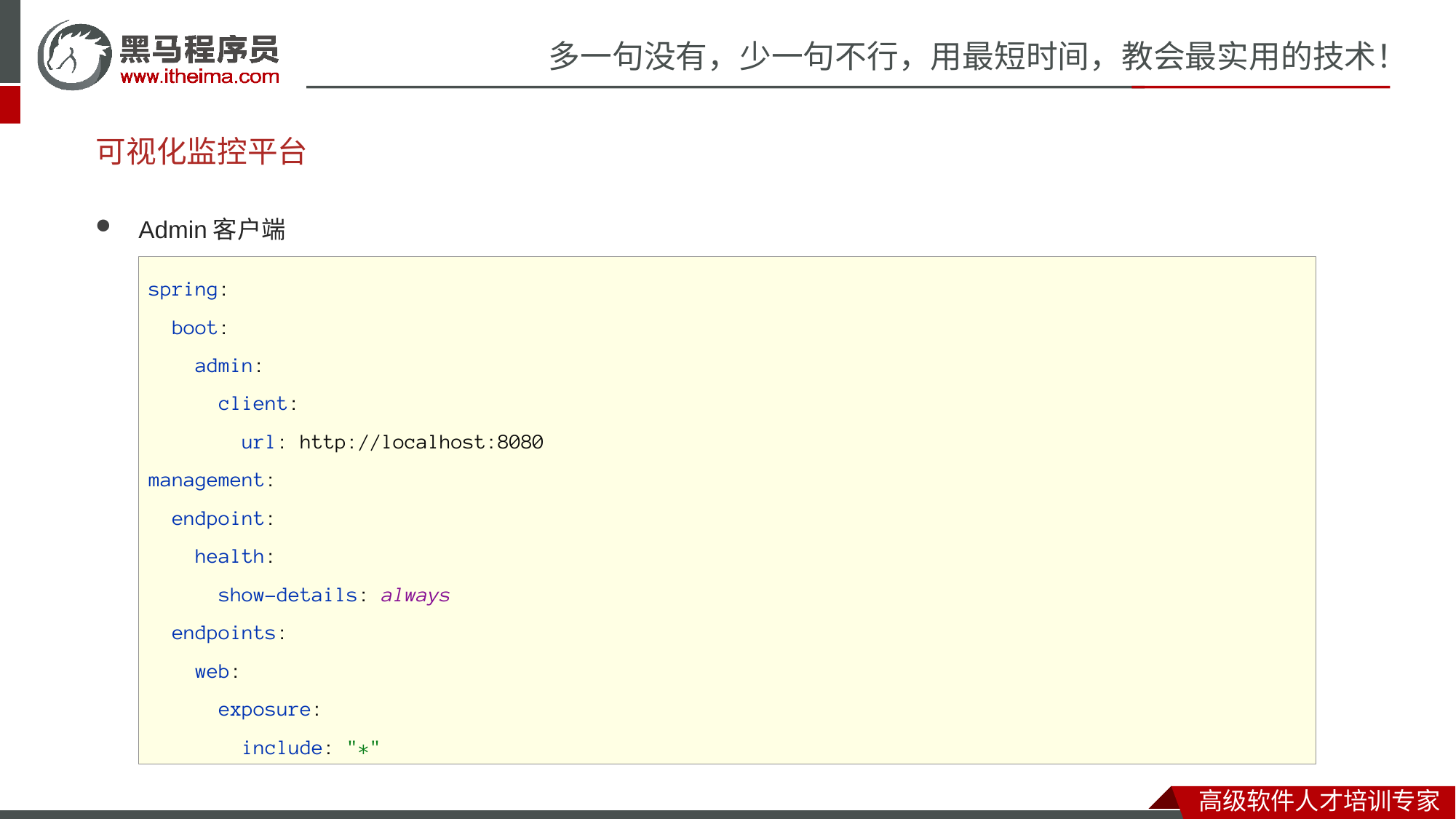

# 可视化监控平台
Admin客户端

spring:
  boot:
    admin:
      client:
        url: http://localhost:8080
management:
  endpoint:
    health:
      show-details: always
  endpoints:
    web:
      exposure:
        include: "*"